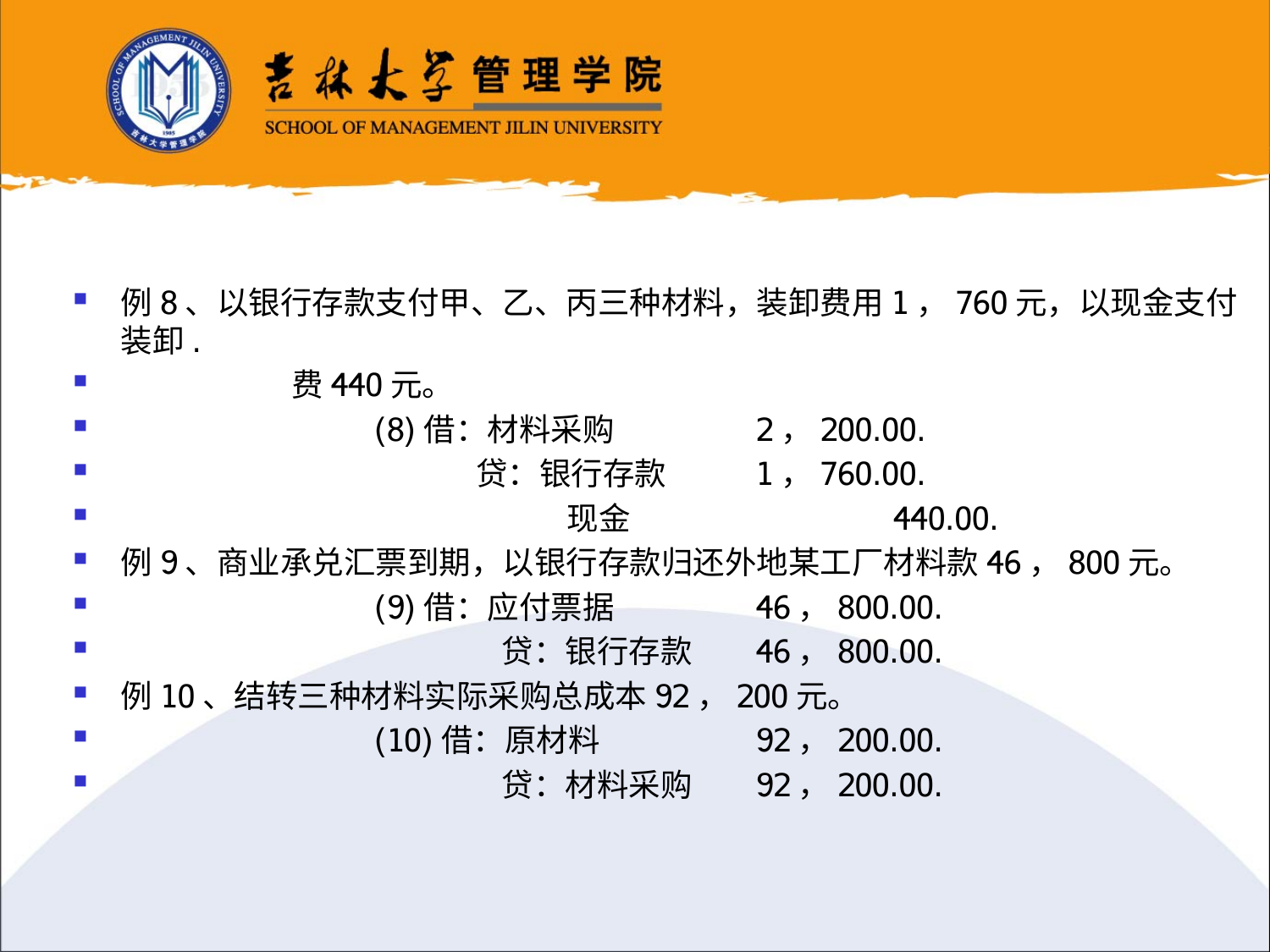

例8、以银行存款支付甲、乙、丙三种材料，装卸费用1，760元，以现金支付装卸.
	     费440元。
		(8)借：材料采购		2，200.00.
		             贷：银行存款	1，760.00.
			        现金	                  440.00.
例9、商业承兑汇票到期，以银行存款归还外地某工厂材料款46，800元。
		(9)借：应付票据		46，800.00.
			贷：银行存款	46，800.00.
例10、结转三种材料实际采购总成本92，200元。
		(10)借：原材料		92，200.00.
			贷：材料采购	92，200.00.
67